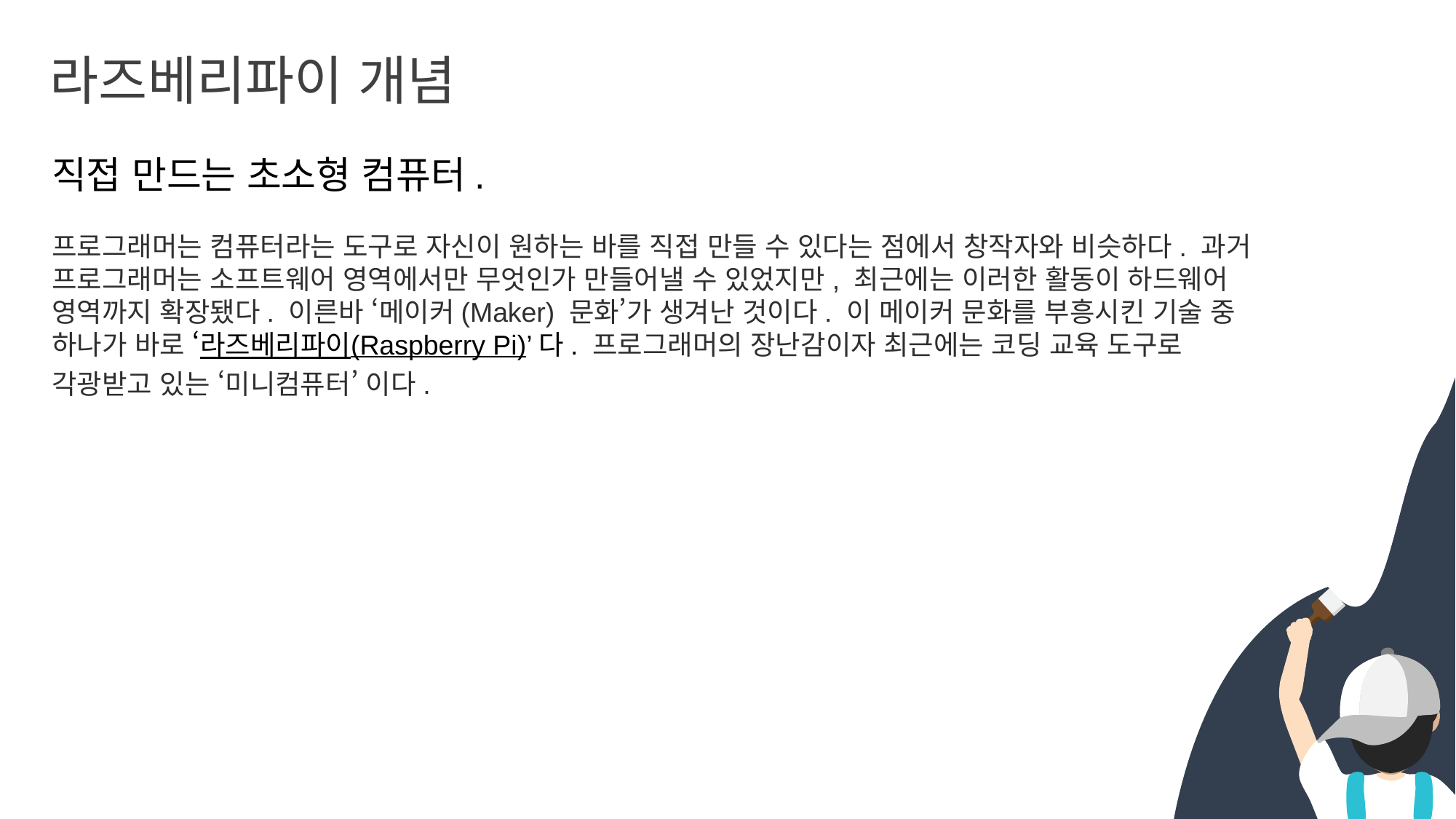

라즈베리파이 개념
직접 만드는 초소형 컴퓨터.

프로그래머는 컴퓨터라는 도구로 자신이 원하는 바를 직접 만들 수 있다는 점에서 창작자와 비슷하다. 과거 프로그래머는 소프트웨어 영역에서만 무엇인가 만들어낼 수 있었지만, 최근에는 이러한 활동이 하드웨어 영역까지 확장됐다. 이른바 ‘메이커(Maker) 문화’가 생겨난 것이다. 이 메이커 문화를 부흥시킨 기술 중 하나가 바로 ‘라즈베리파이(Raspberry Pi)’다. 프로그래머의 장난감이자 최근에는 코딩 교육 도구로 각광받고 있는 ‘미니컴퓨터’ 이다.